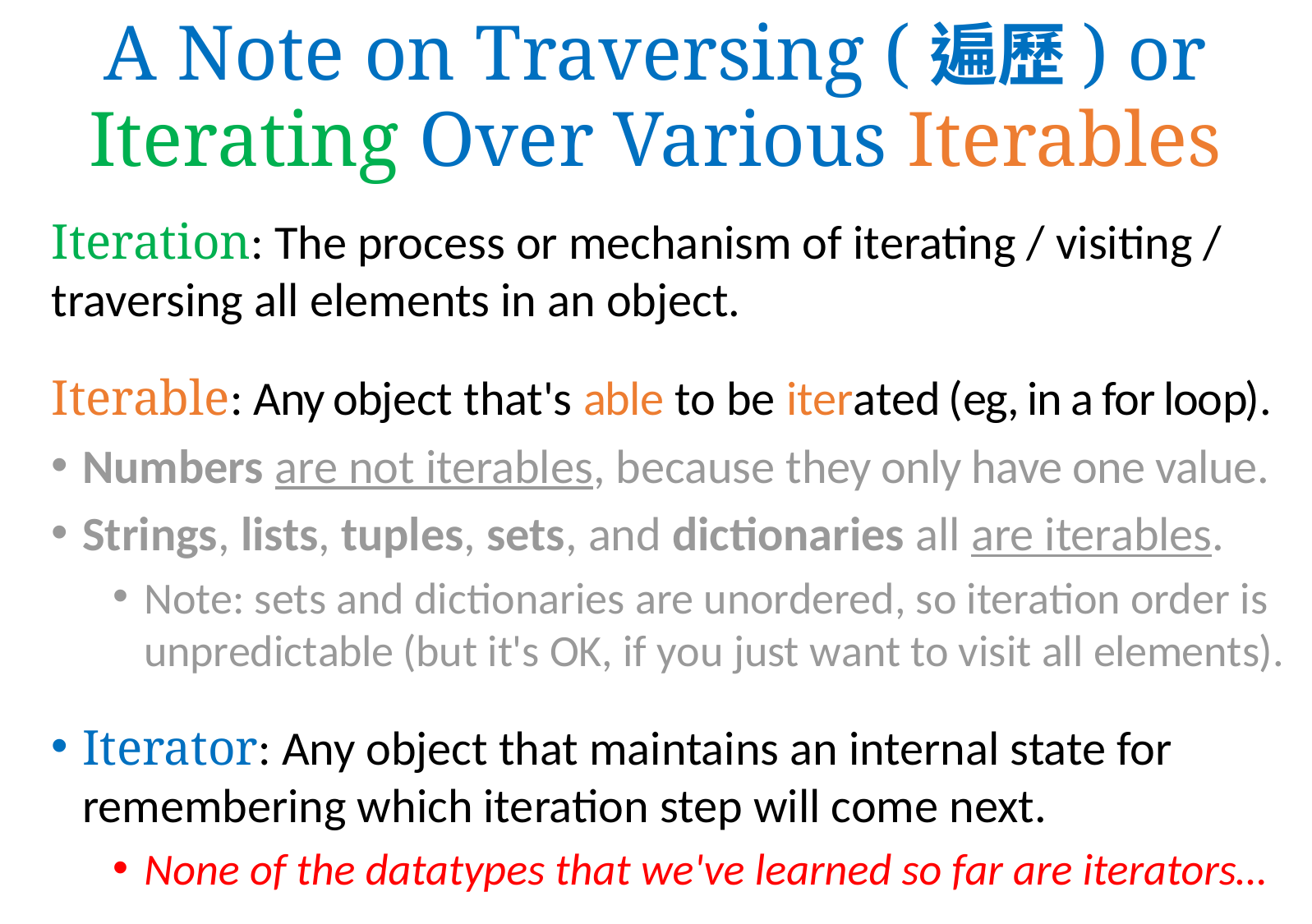

A Note on Traversing (遍歷) or Iterating Over Various Iterables
Iteration: The process or mechanism of iterating / visiting / traversing all elements in an object.
Iterable: Any object that's able to be iterated (eg, in a for loop).
Numbers are not iterables, because they only have one value.
Strings, lists, tuples, sets, and dictionaries all are iterables.
Note: sets and dictionaries are unordered, so iteration order is unpredictable (but it's OK, if you just want to visit all elements).
Iterator: Any object that maintains an internal state for remembering which iteration step will come next.
None of the datatypes that we've learned so far are iterators…